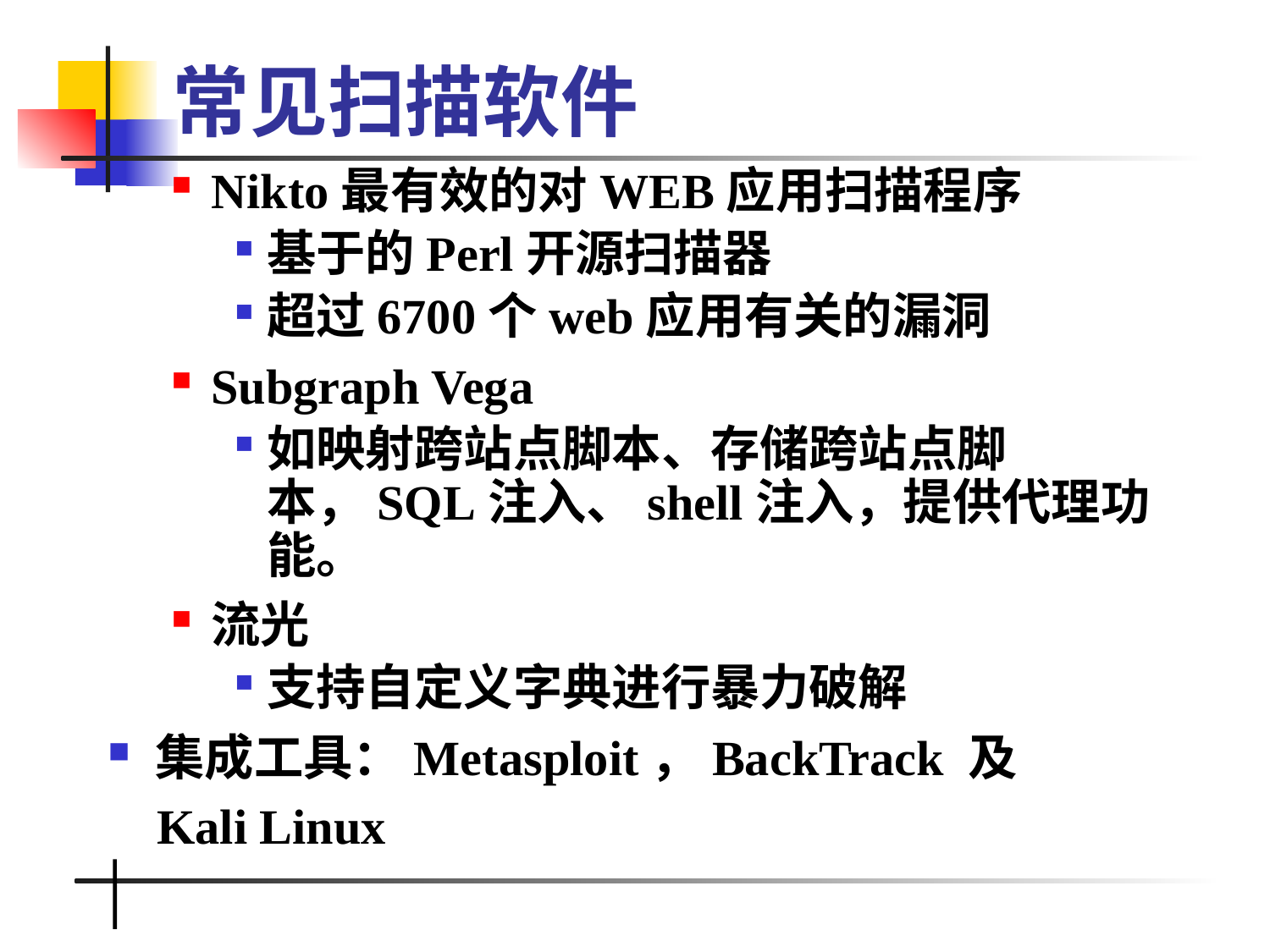

# 常见扫描软件
Nikto最有效的对WEB应用扫描程序
基于的Perl开源扫描器
超过6700个web应用有关的漏洞
Subgraph Vega
如映射跨站点脚本、存储跨站点脚本，SQL注入、shell注入，提供代理功能。
流光
支持自定义字典进行暴力破解
集成工具：Metasploit，BackTrack 及
    Kali Linux